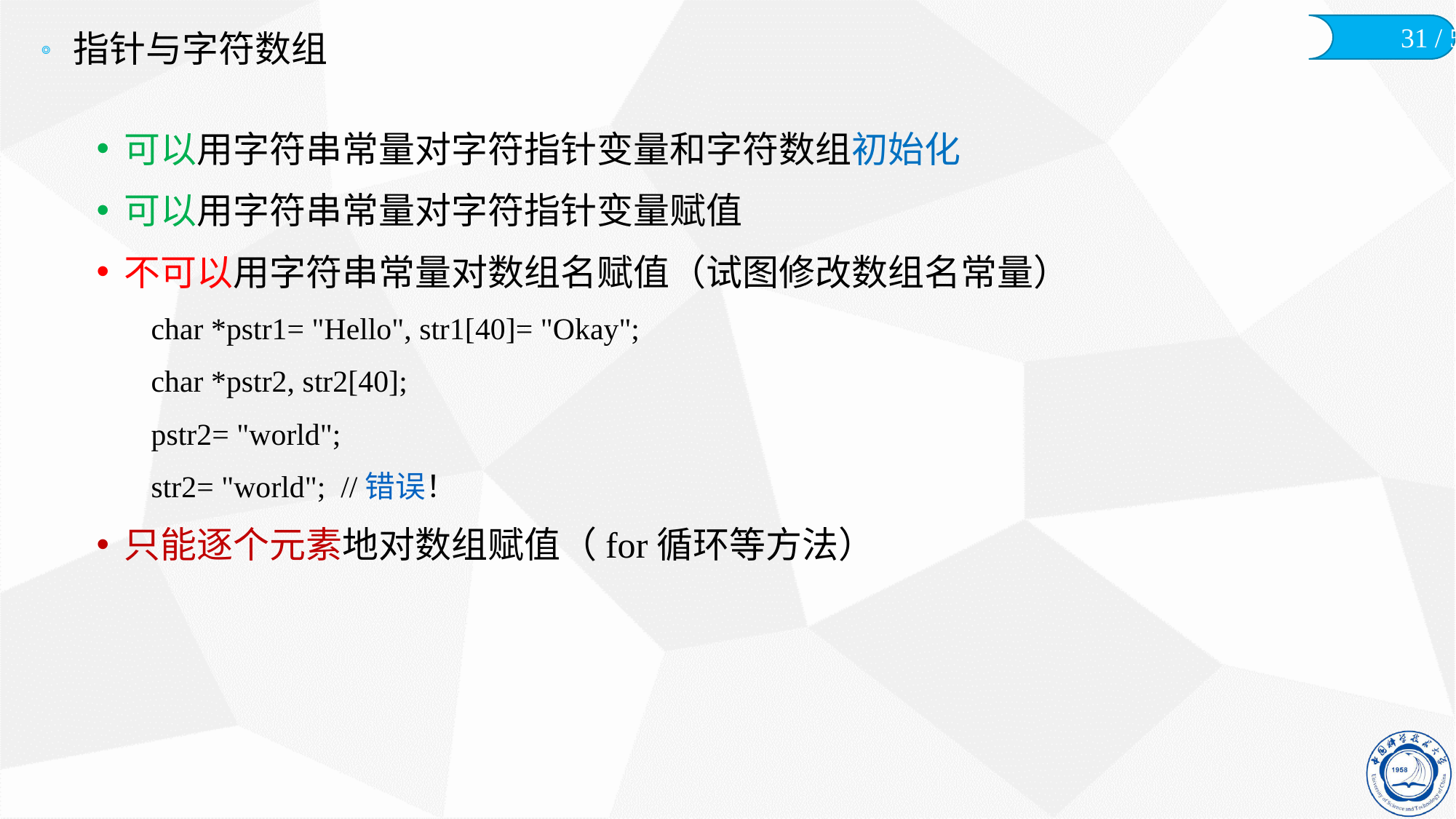

# 指针与字符数组
可以用字符串常量对字符指针变量和字符数组初始化
可以用字符串常量对字符指针变量赋值
不可以用字符串常量对数组名赋值（试图修改数组名常量）
char *pstr1= "Hello", str1[40]= "Okay";
char *pstr2, str2[40];
pstr2= "world";
str2= "world";  //错误！
只能逐个元素地对数组赋值（for循环等方法）